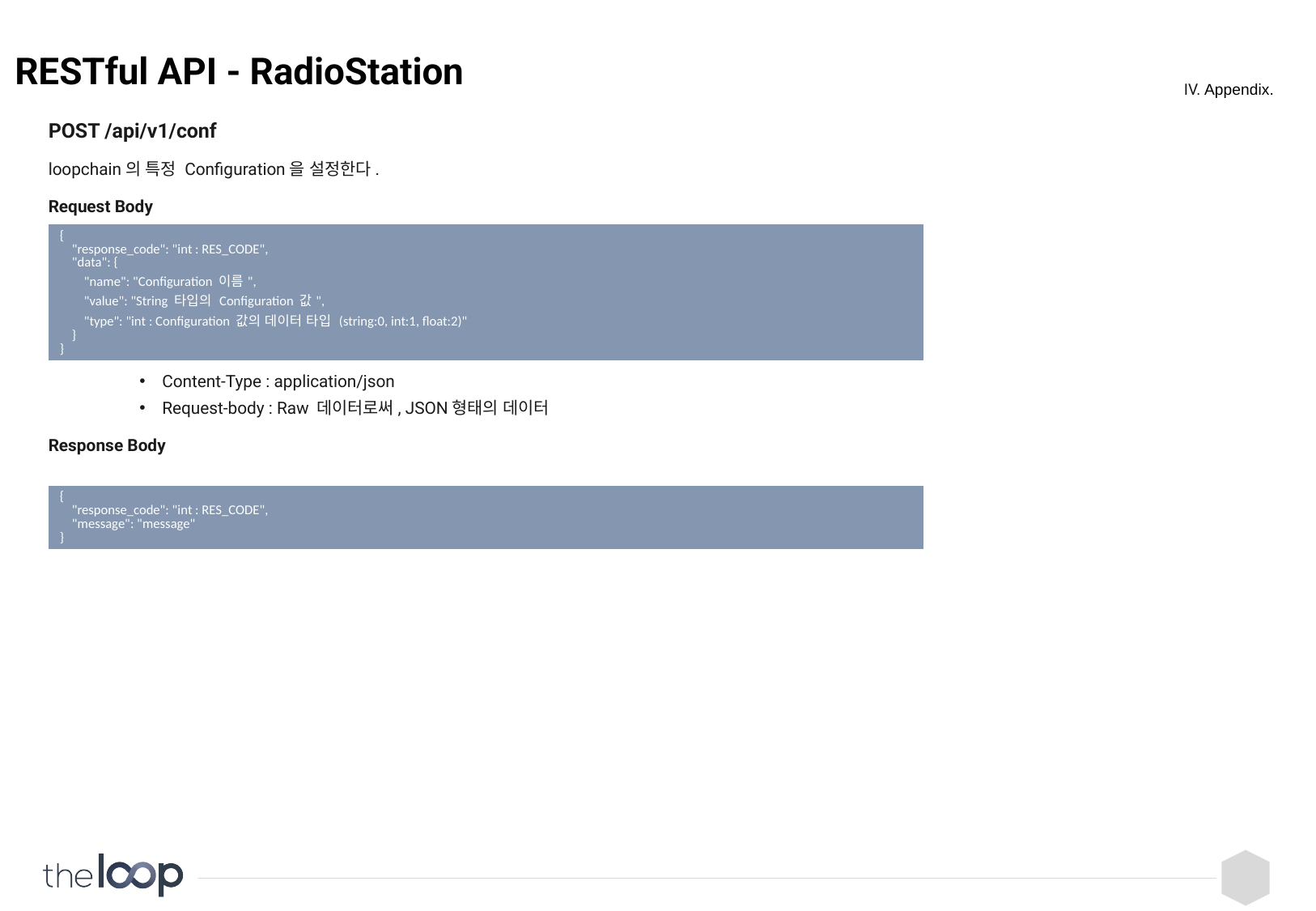

# RESTful API - RadioStation
IV. Appendix.
POST /api/v1/conf
loopchain의 특정 Configuration을 설정한다.
Request Body

Content-Type : application/json
Request-body : Raw 데이터로써, JSON형태의 데이터
Response Body

| { "response\_code": "int : RES\_CODE", "data": { "name": "Configuration 이름", "value": "String 타입의 Configuration 값", "type": "int : Configuration 값의 데이터 타입 (string:0, int:1, float:2)" } } |
| --- |
| { "response\_code": "int : RES\_CODE", "message": "message" } |
| --- |